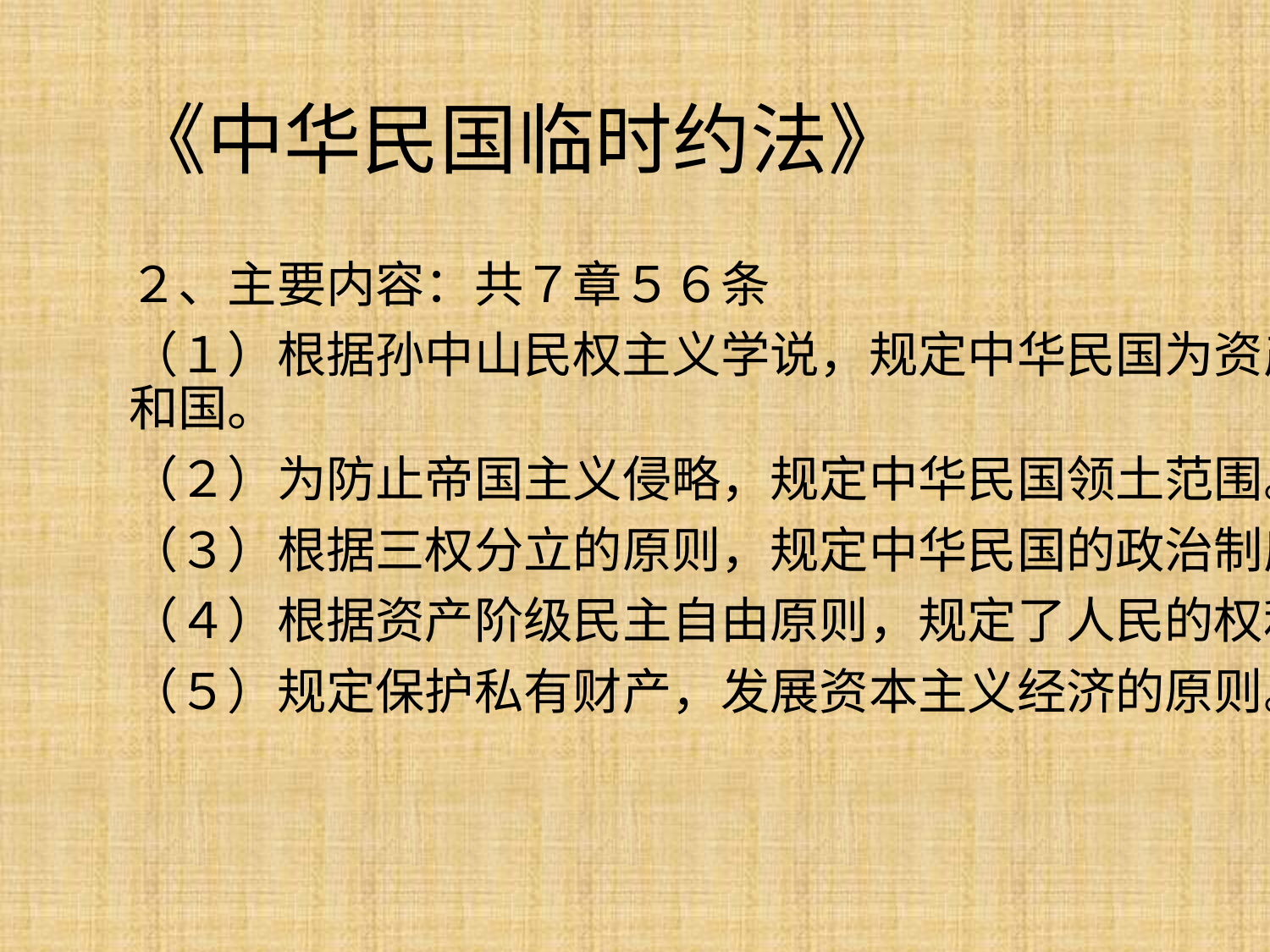

# 《中华民国临时约法》
２、主要内容：共７章５６条
（１）根据孙中山民权主义学说，规定中华民国为资产阶级民主共和国。
（２）为防止帝国主义侵略，规定中华民国领土范围。
（３）根据三权分立的原则，规定中华民国的政治制度。
（４）根据资产阶级民主自由原则，规定了人民的权利和义务。
（５）规定保护私有财产，发展资本主义经济的原则。